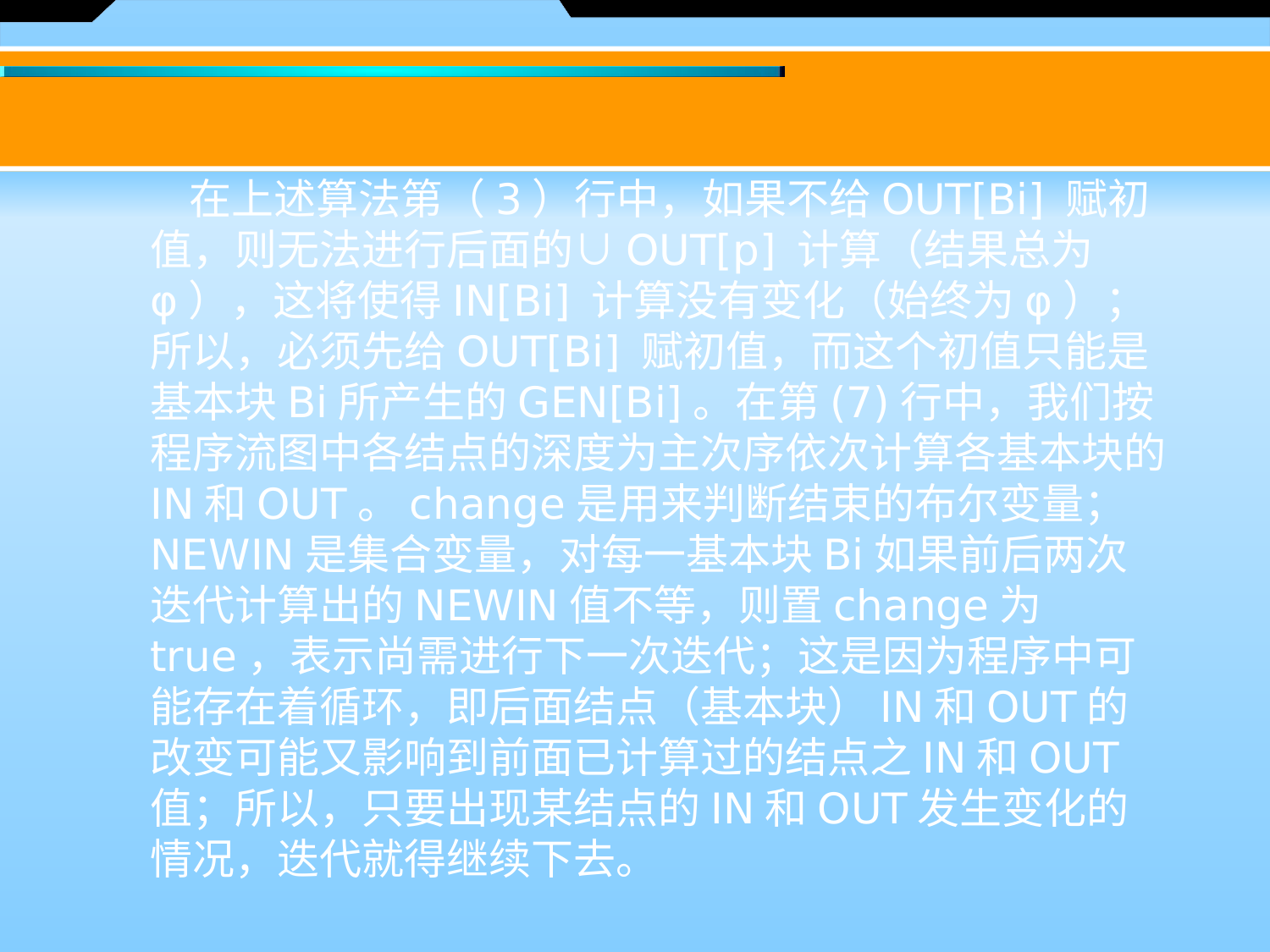

在上述算法第（3）行中，如果不给OUT[Bi] 赋初值，则无法进行后面的∪OUT[p] 计算（结果总为φ），这将使得IN[Bi] 计算没有变化（始终为φ）；所以，必须先给OUT[Bi] 赋初值，而这个初值只能是基本块Bi所产生的GEN[Bi]。在第(7)行中，我们按程序流图中各结点的深度为主次序依次计算各基本块的IN和OUT。change是用来判断结束的布尔变量；NEWIN是集合变量，对每一基本块Bi如果前后两次迭代计算出的NEWIN值不等，则置change为true，表示尚需进行下一次迭代；这是因为程序中可能存在着循环，即后面结点（基本块）IN和OUT的改变可能又影响到前面已计算过的结点之IN和OUT值；所以，只要出现某结点的IN和OUT发生变化的情况，迭代就得继续下去。